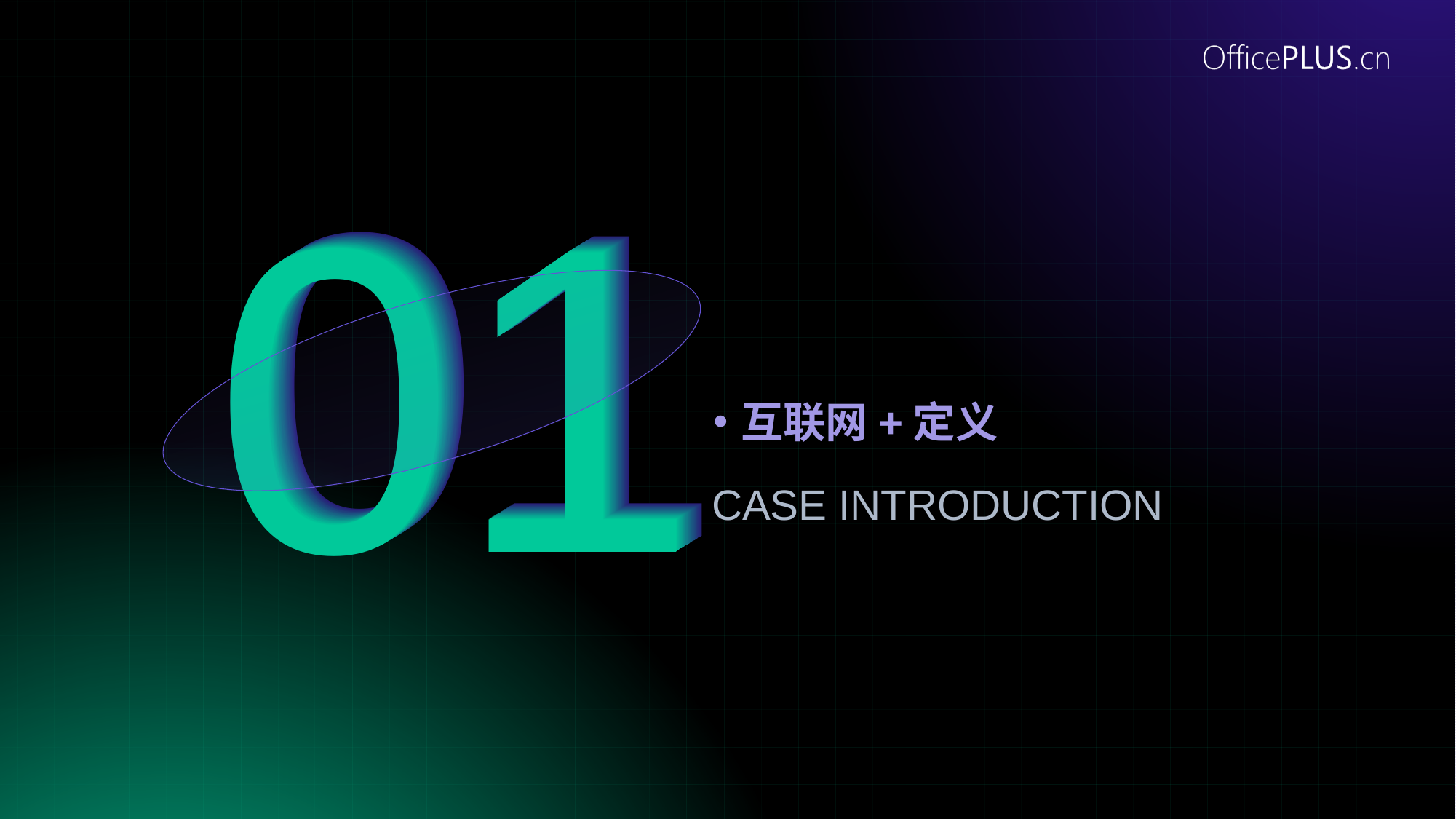

01
01
01
01
01
01
01
01
01
01
01
01

01
01
01
01
01
01
01
01
01
01
01
01
01
01
01
01
01
01
01
01
互联网+定义
CASE INTRODUCTION